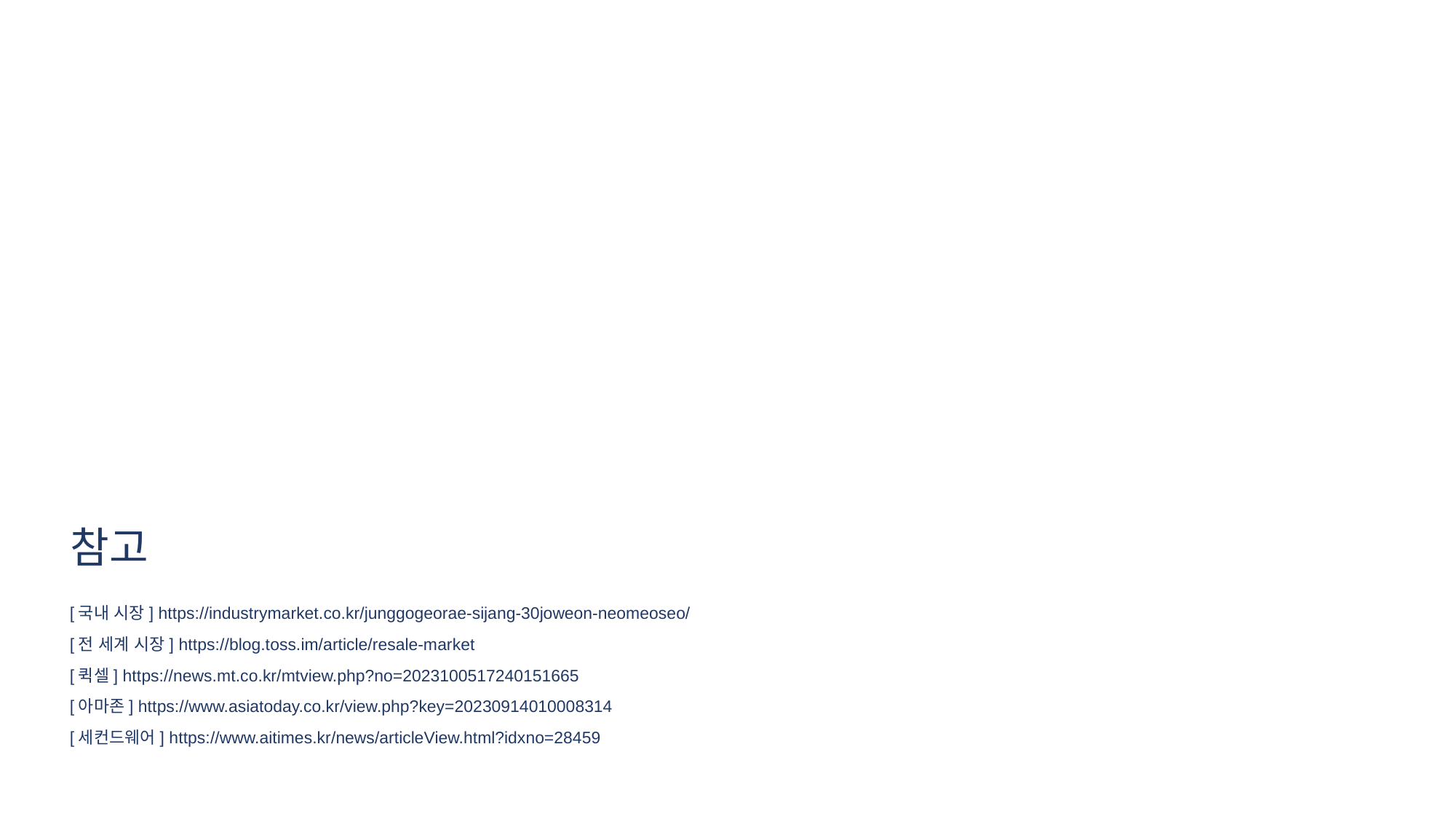

참고
[국내 시장] https://industrymarket.co.kr/junggogeorae-sijang-30joweon-neomeoseo/
[전 세계 시장] https://blog.toss.im/article/resale-market
[퀵셀] https://news.mt.co.kr/mtview.php?no=2023100517240151665
[아마존] https://www.asiatoday.co.kr/view.php?key=20230914010008314
[세컨드웨어] https://www.aitimes.kr/news/articleView.html?idxno=28459